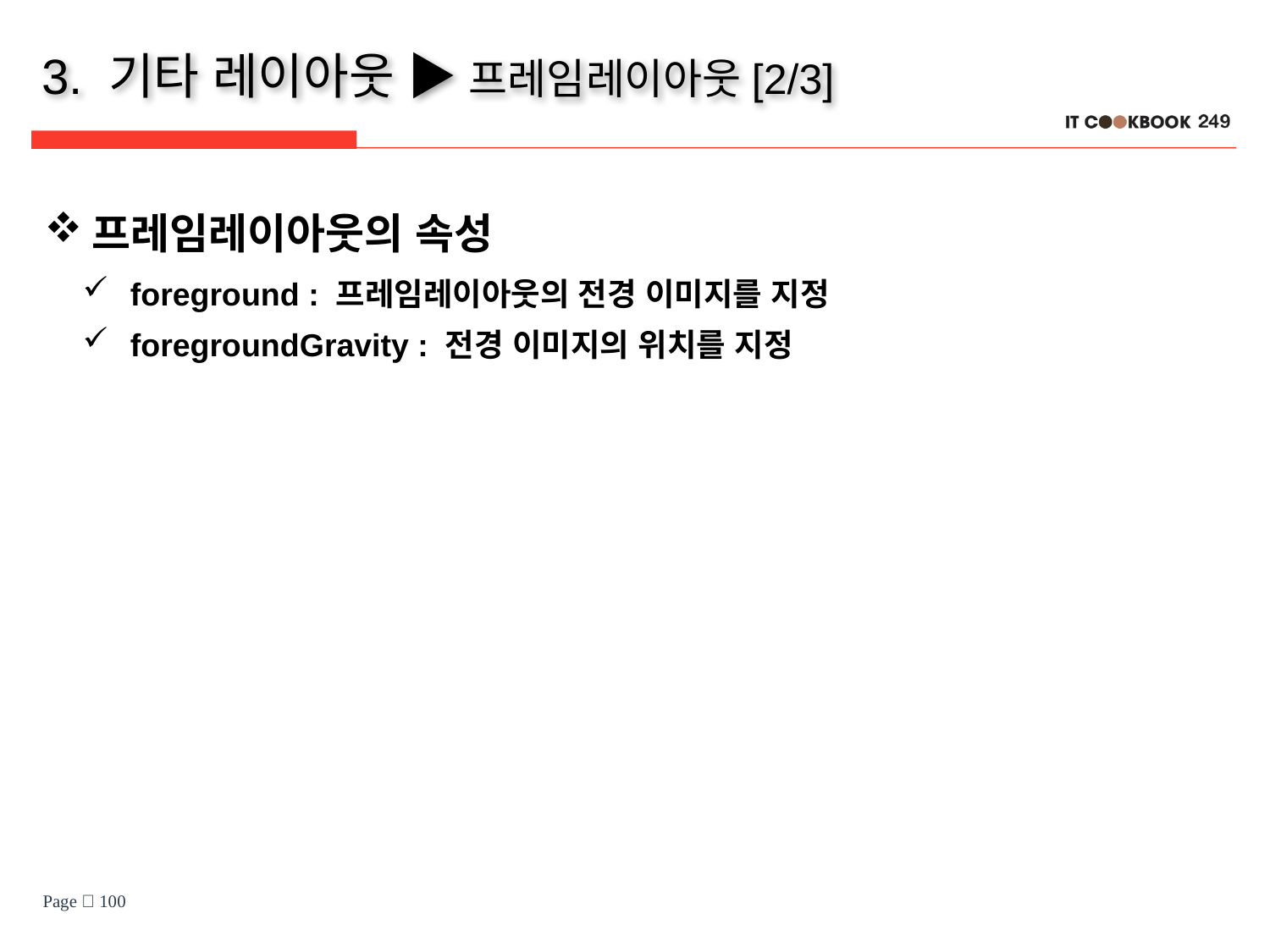

# 3. 기타 레이아웃 ▶ 프레임레이아웃[2/3]
프레임레이아웃의 속성
foreground : 프레임레이아웃의 전경 이미지를 지정
foregroundGravity : 전경 이미지의 위치를 지정